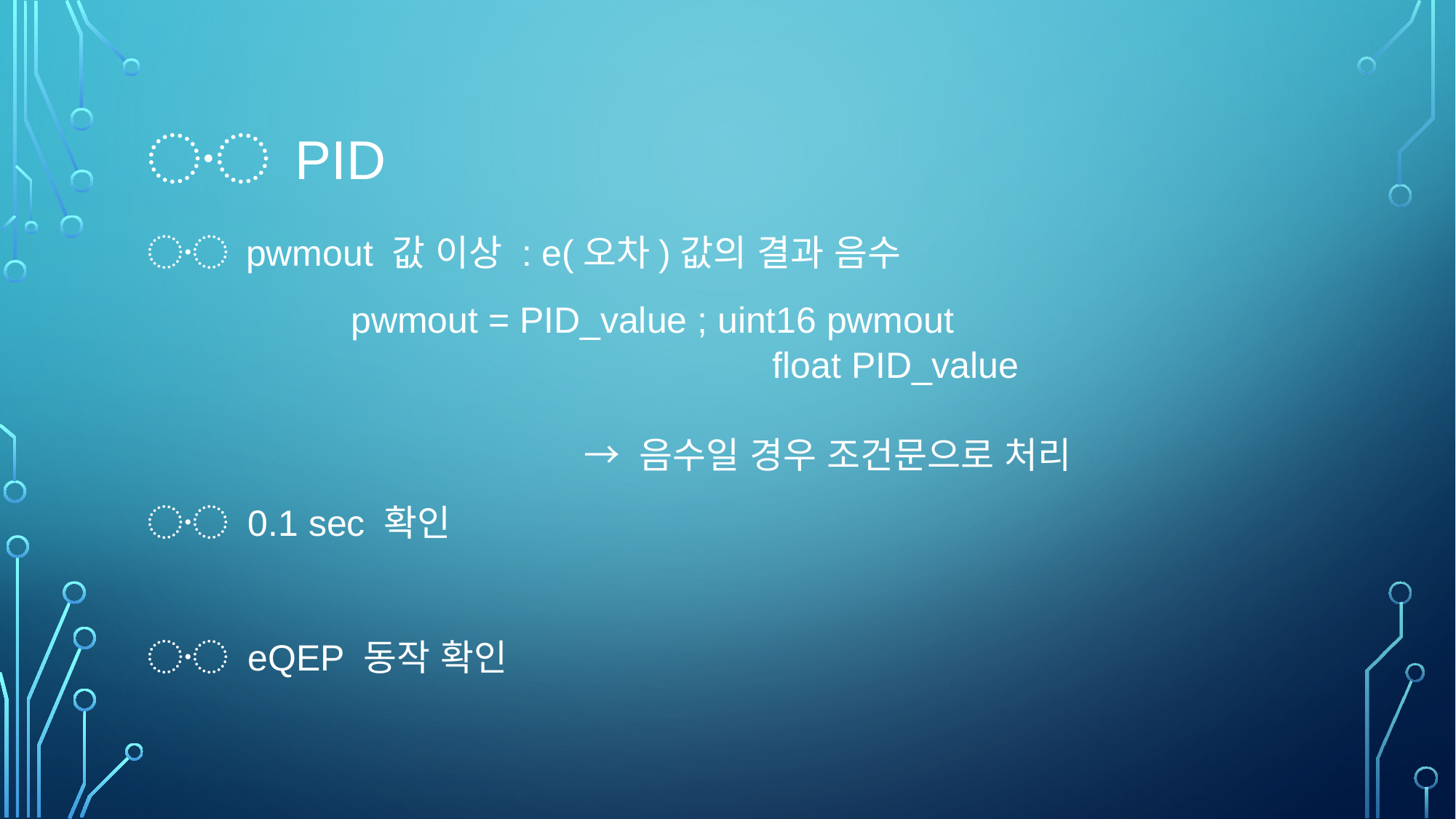

# 〮 pID
〮 pwmout 값 이상 : e(오차)값의 결과 음수
                    pwmout = PID_value ; uint16 pwmout

				→ 음수일 경우 조건문으로 처리
〮 0.1 sec 확인

〮 eQEP 동작 확인
float PID_value